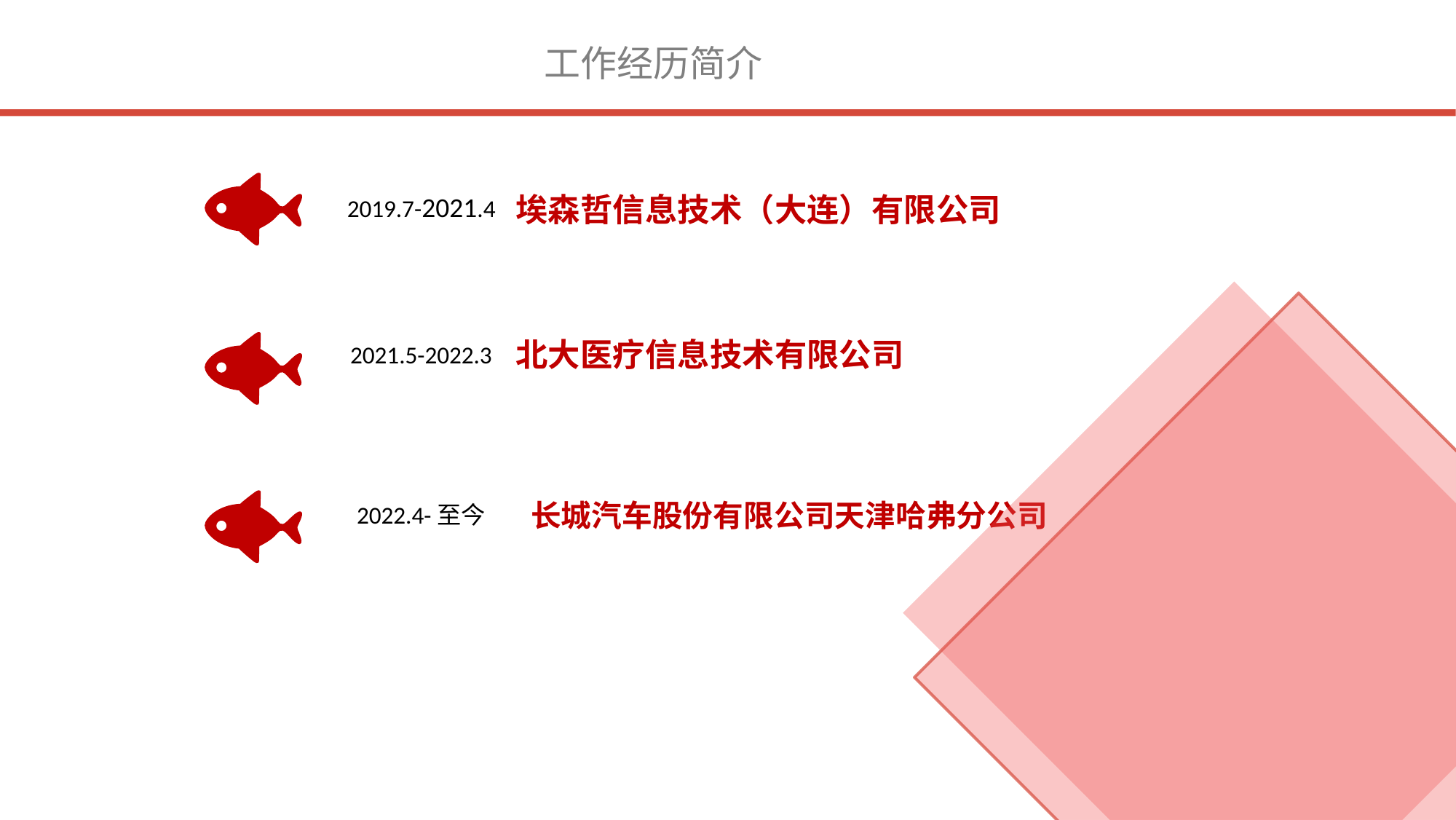

工作经历简介

2019.7-2021.4
埃森哲信息技术（大连）有限公司

2021.5-2022.3
北大医疗信息技术有限公司

2022.4-至今
 长城汽车股份有限公司天津哈弗分公司